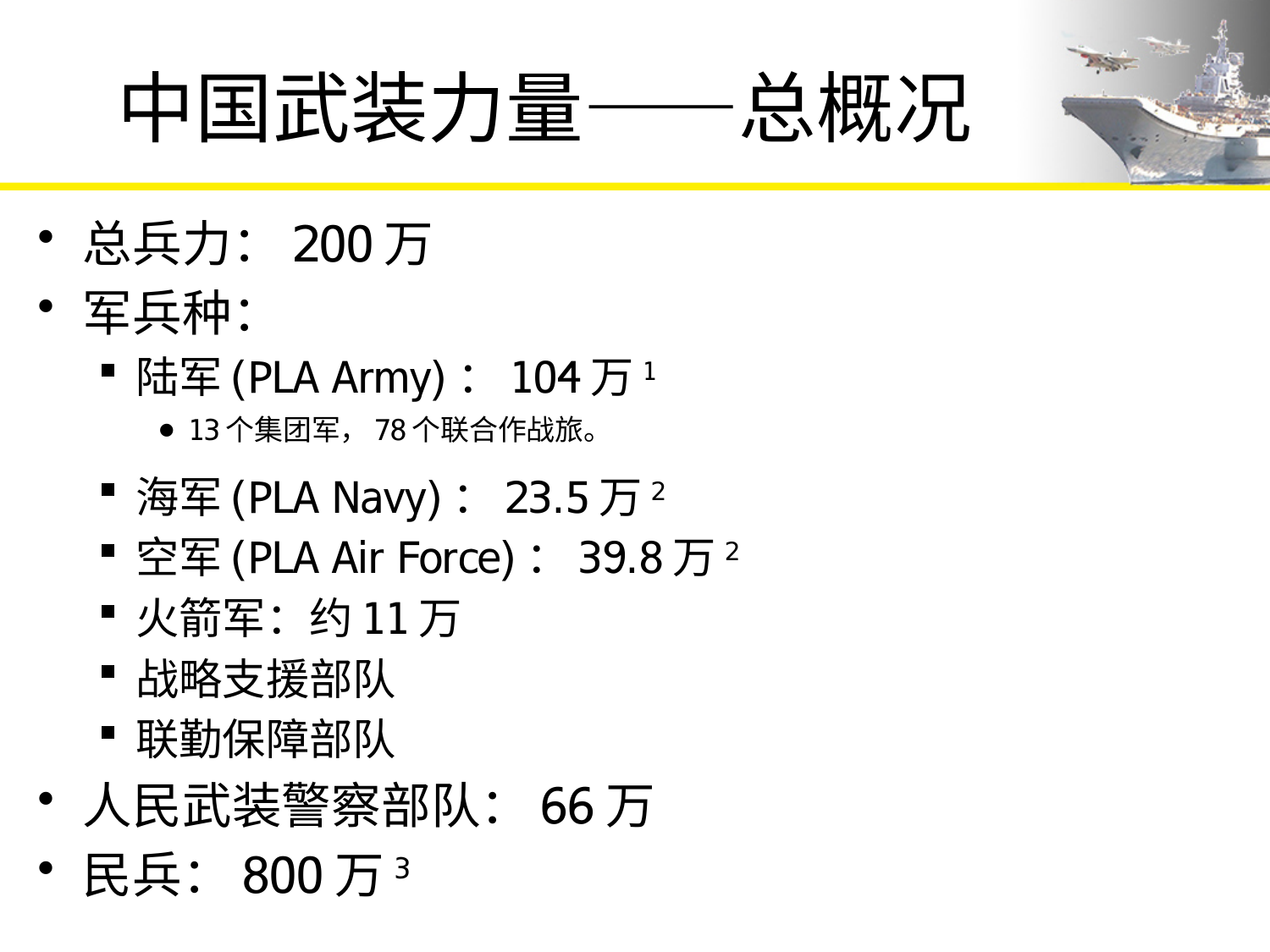

# 中国武装力量——总概况
总兵力：200万
军兵种：
陆军(PLA Army)：104万1
13个集团军，78个联合作战旅。
海军(PLA Navy)：23.5万2
空军(PLA Air Force)：39.8万2
火箭军：约11万
战略支援部队
联勤保障部队
人民武装警察部队：66万
民兵：800万3